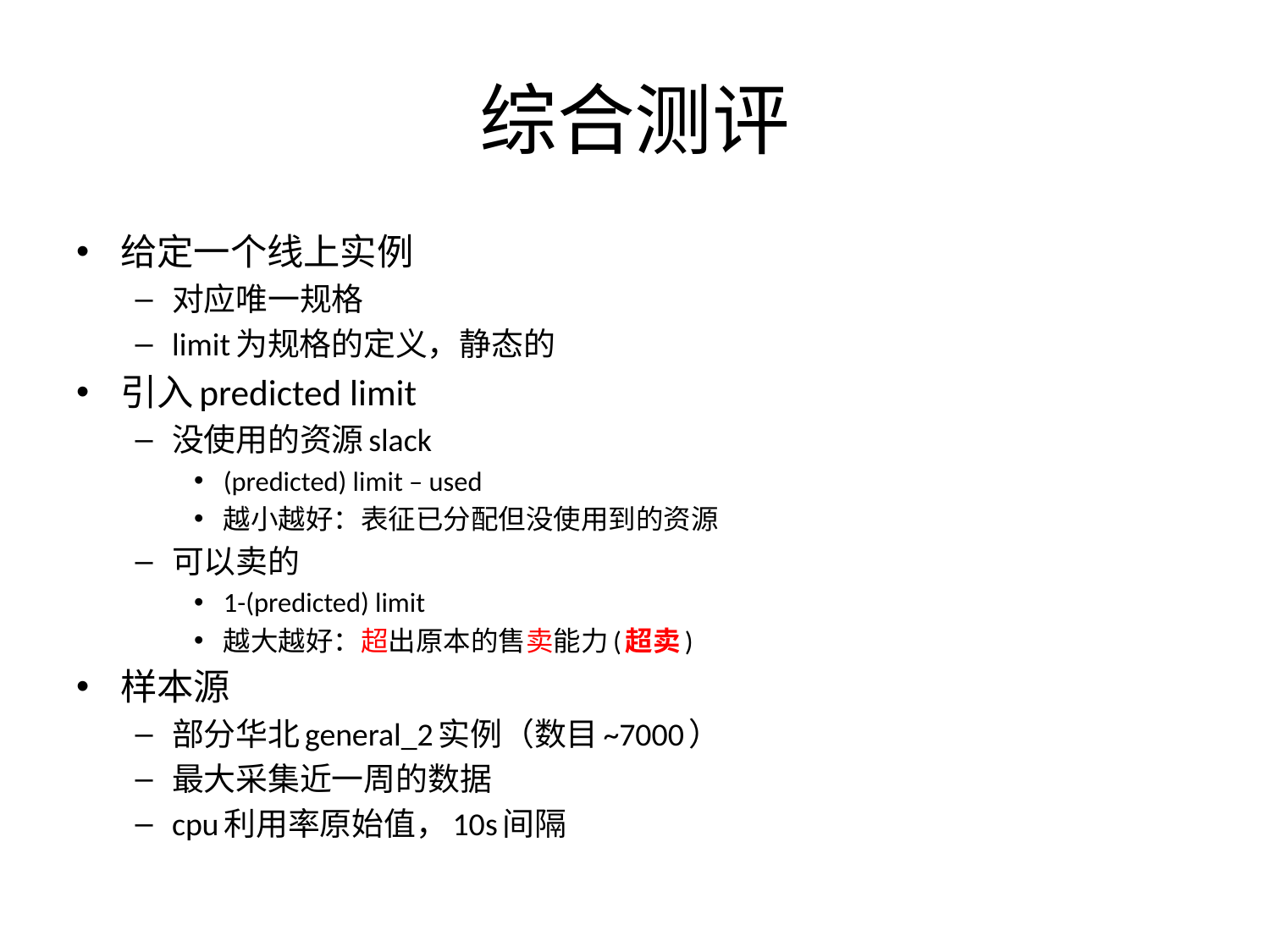

# 综合测评
给定一个线上实例
对应唯一规格
limit为规格的定义，静态的
引入predicted limit
没使用的资源slack
(predicted) limit – used
越小越好：表征已分配但没使用到的资源
可以卖的
1-(predicted) limit
越大越好：超出原本的售卖能力(超卖)
样本源
部分华北general_2实例（数目~7000）
最大采集近一周的数据
cpu利用率原始值，10s间隔